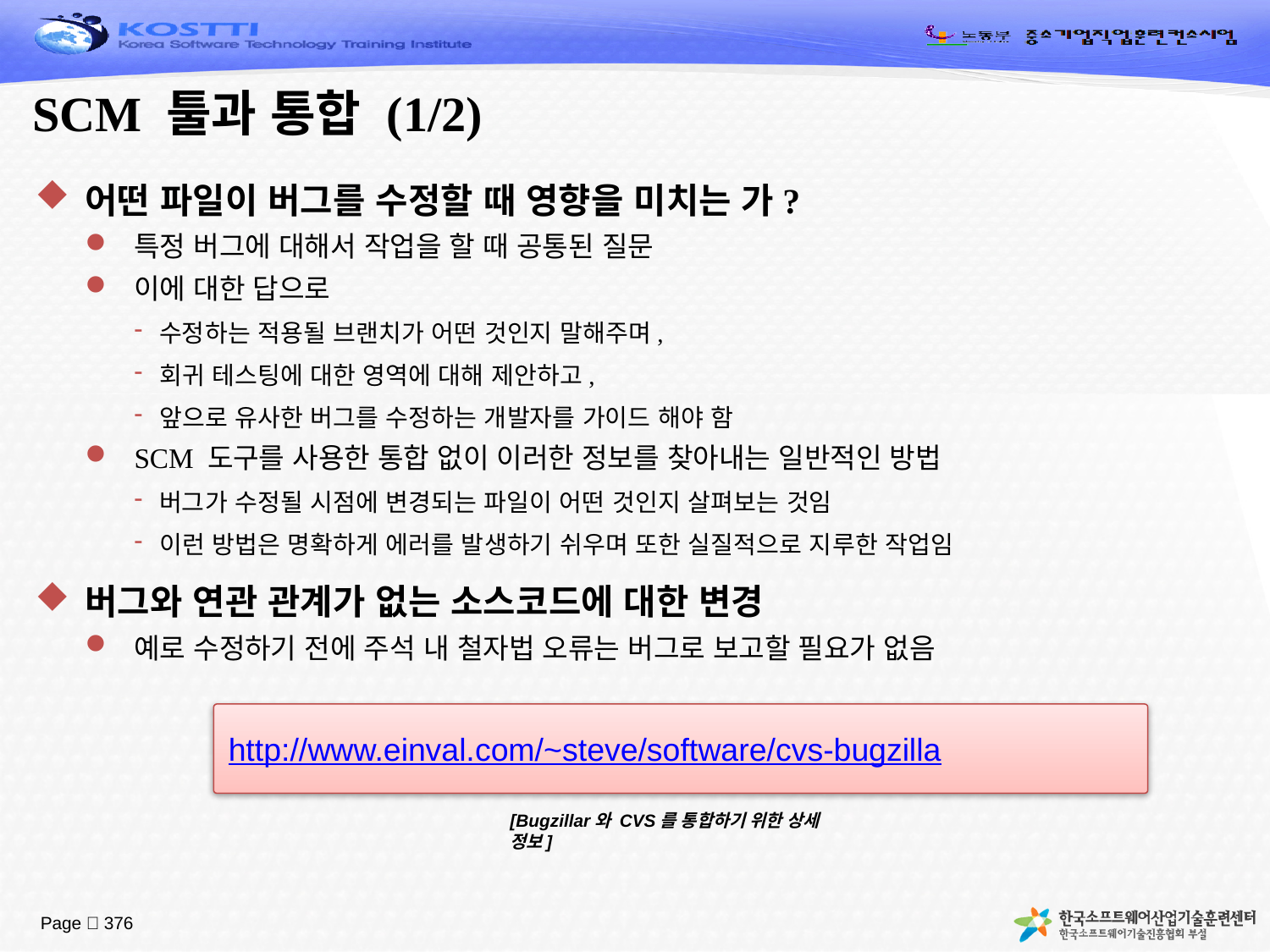

# SCM 툴과 통합 (1/2)
어떤 파일이 버그를 수정할 때 영향을 미치는 가?
특정 버그에 대해서 작업을 할 때 공통된 질문
이에 대한 답으로
수정하는 적용될 브랜치가 어떤 것인지 말해주며,
회귀 테스팅에 대한 영역에 대해 제안하고,
앞으로 유사한 버그를 수정하는 개발자를 가이드 해야 함
SCM 도구를 사용한 통합 없이 이러한 정보를 찾아내는 일반적인 방법
버그가 수정될 시점에 변경되는 파일이 어떤 것인지 살펴보는 것임
이런 방법은 명확하게 에러를 발생하기 쉬우며 또한 실질적으로 지루한 작업임
버그와 연관 관계가 없는 소스코드에 대한 변경
예로 수정하기 전에 주석 내 철자법 오류는 버그로 보고할 필요가 없음

http://www.einval.com/~steve/software/cvs-bugzilla
[Bugzillar와 CVS를 통합하기 위한 상세 정보]